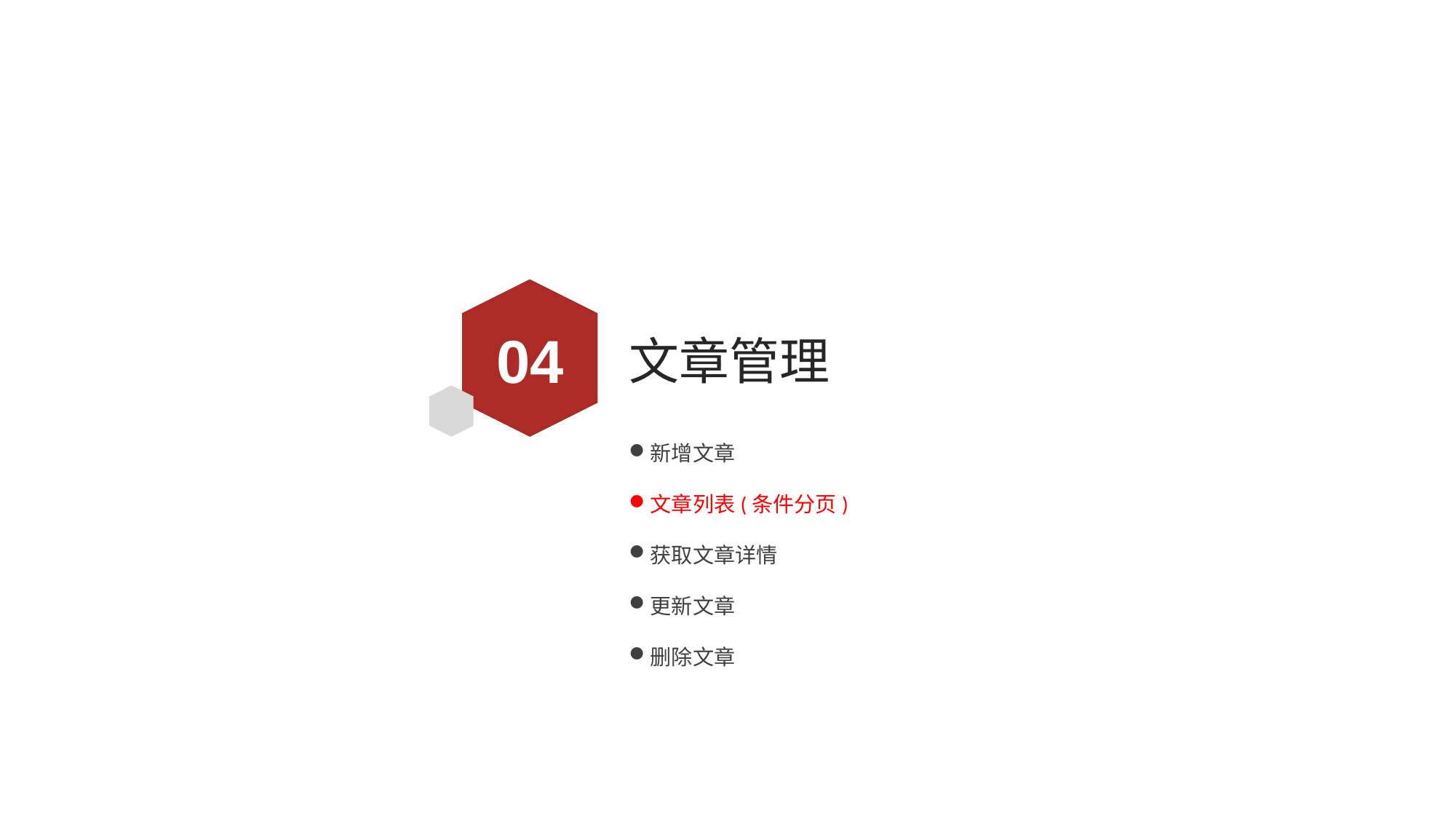

04
# 文章管理
新增文章
文章列表(条件分页)
获取文章详情
更新文章
删除文章